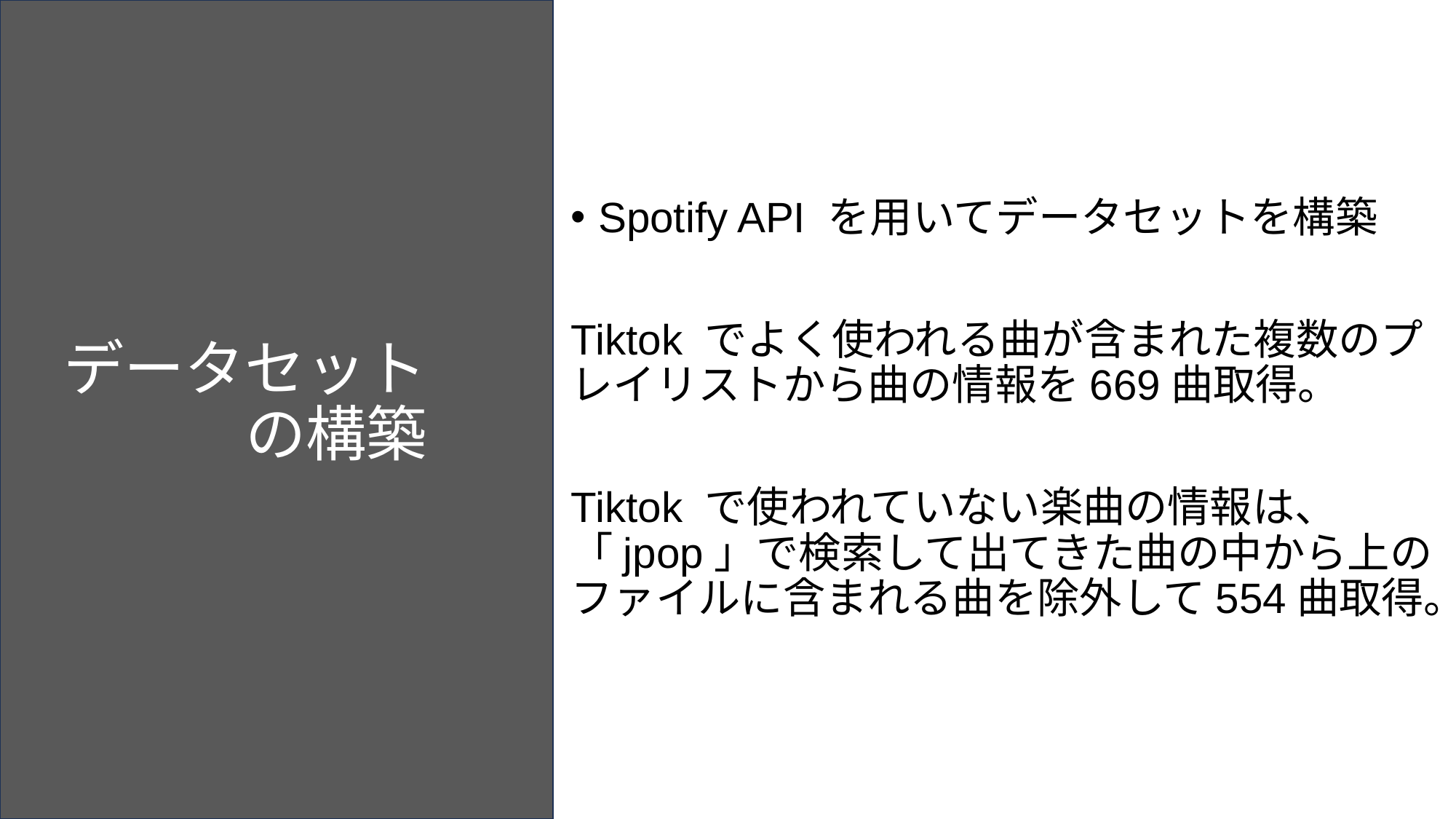

データセットの構築
Spotify API を用いてデータセットを構築

Tiktok でよく使われる曲が含まれた複数のプレイリストから曲の情報を669曲取得。

Tiktok で使われていない楽曲の情報は、「jpop」で検索して出てきた曲の中から上のファイルに含まれる曲を除外して554曲取得。